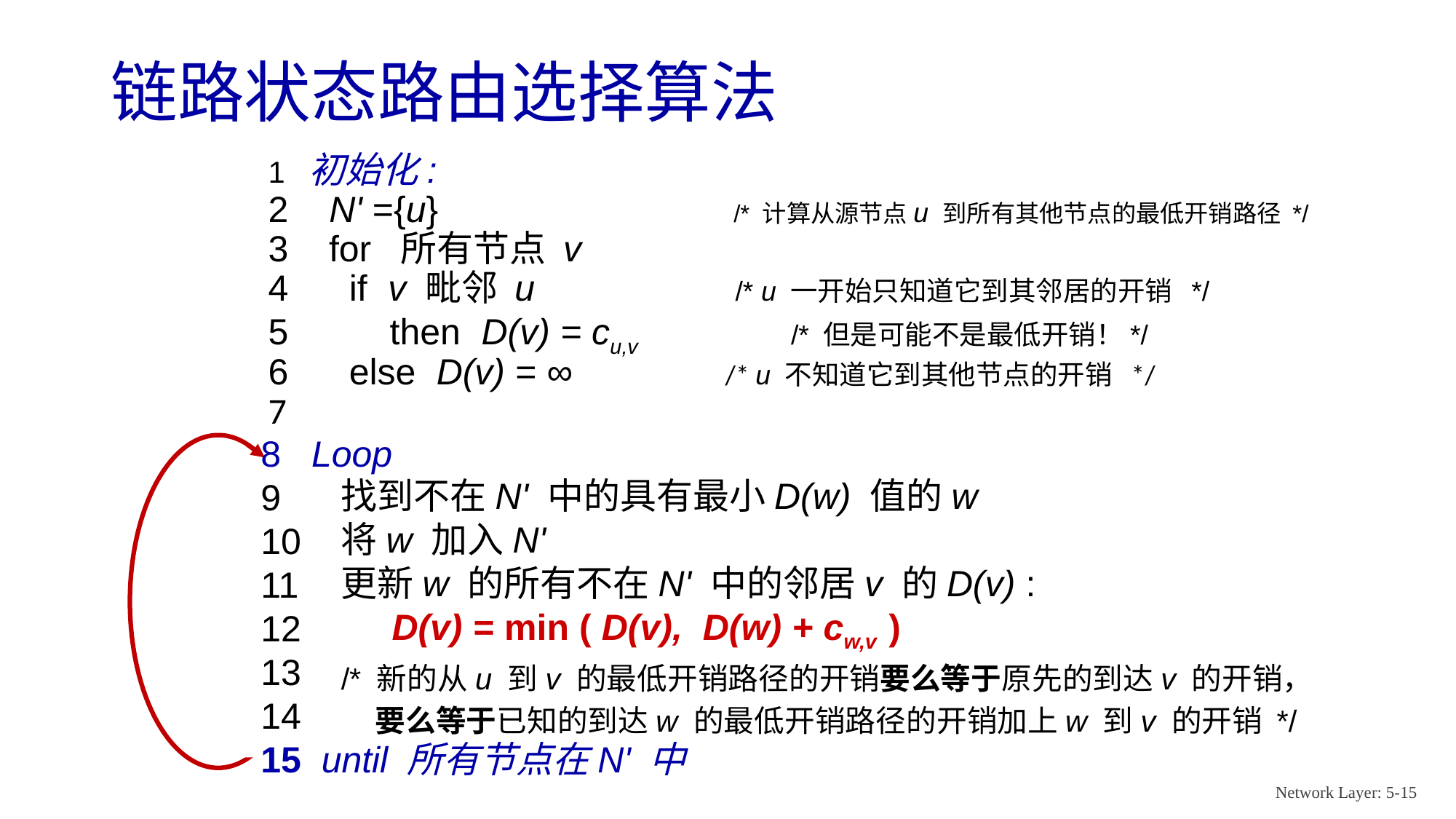

# 链路状态路由选择算法
1  初始化:
2    N' ={u}                             /* 计算从源节点u 到所有其他节点的最低开销路径 */
3    for  所有节点 v
4      if  v 毗邻 u           	   /* u 一开始只知道它到其邻居的开销  */
5          then  D(v) = cu,v                                 /* 但是可能不是最低开销！*/
6      else  D(v) = ∞ 		  /* u 不知道它到其他节点的开销  */
7

8   Loop
9
10
11
12
13
14
15  until 所有节点在N' 中

找到不在N' 中的具有最小D(w) 值的w
将w 加入N'
更新w 的所有不在N' 中的邻居v 的D(v) :
     D(v) = min ( D(v),  D(w) + cw,v  )
/* 新的从u 到v 的最低开销路径的开销要么等于原先的到达v 的开销，
    要么等于已知的到达w 的最低开销路径的开销加上w 到v 的开销 */

Network Layer: 5-15